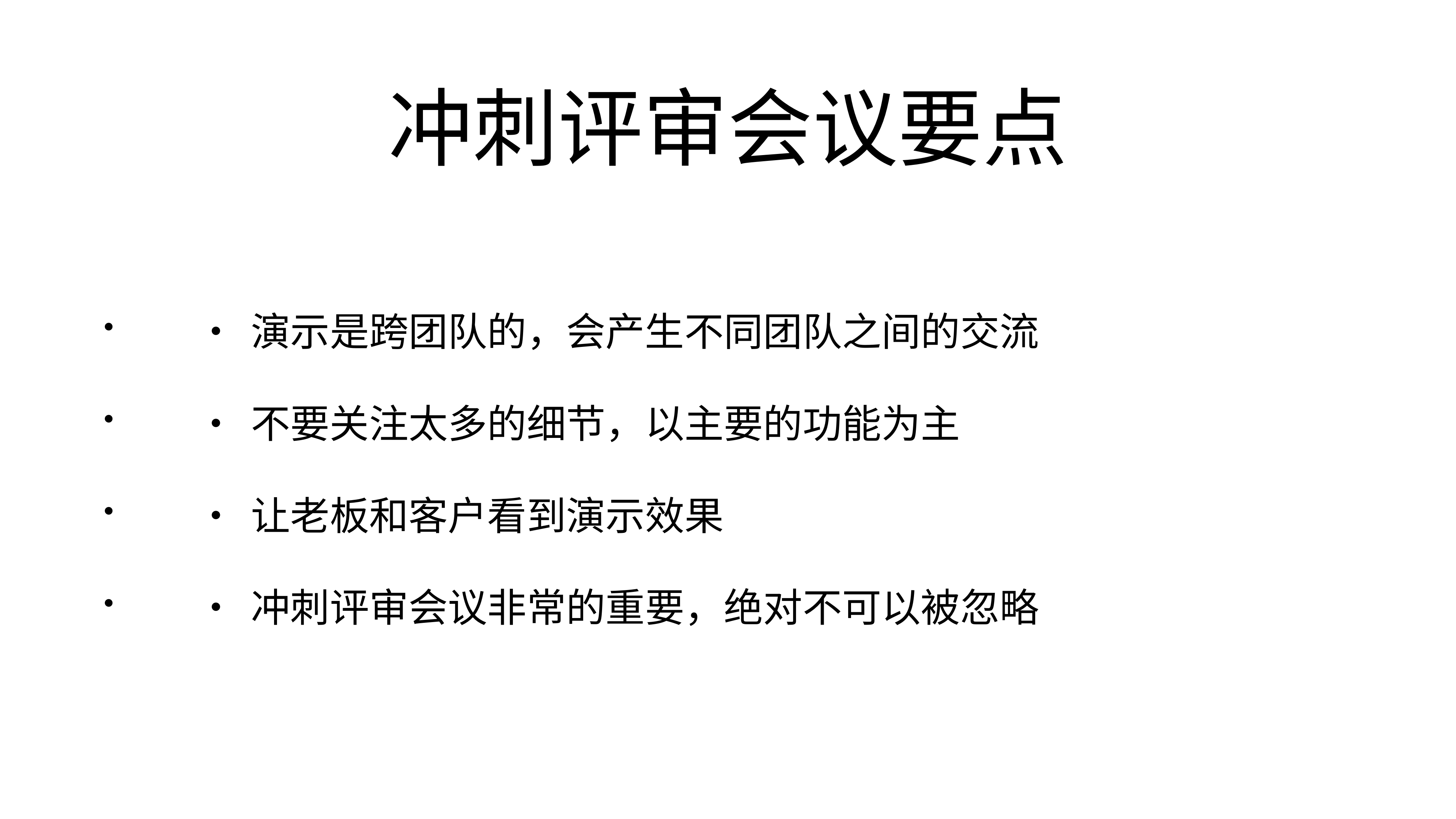

# 冲刺评审会议要点
	•	演示是跨团队的，会产生不同团队之间的交流
	•	不要关注太多的细节，以主要的功能为主
	•	让老板和客户看到演示效果
	•	冲刺评审会议非常的重要，绝对不可以被忽略